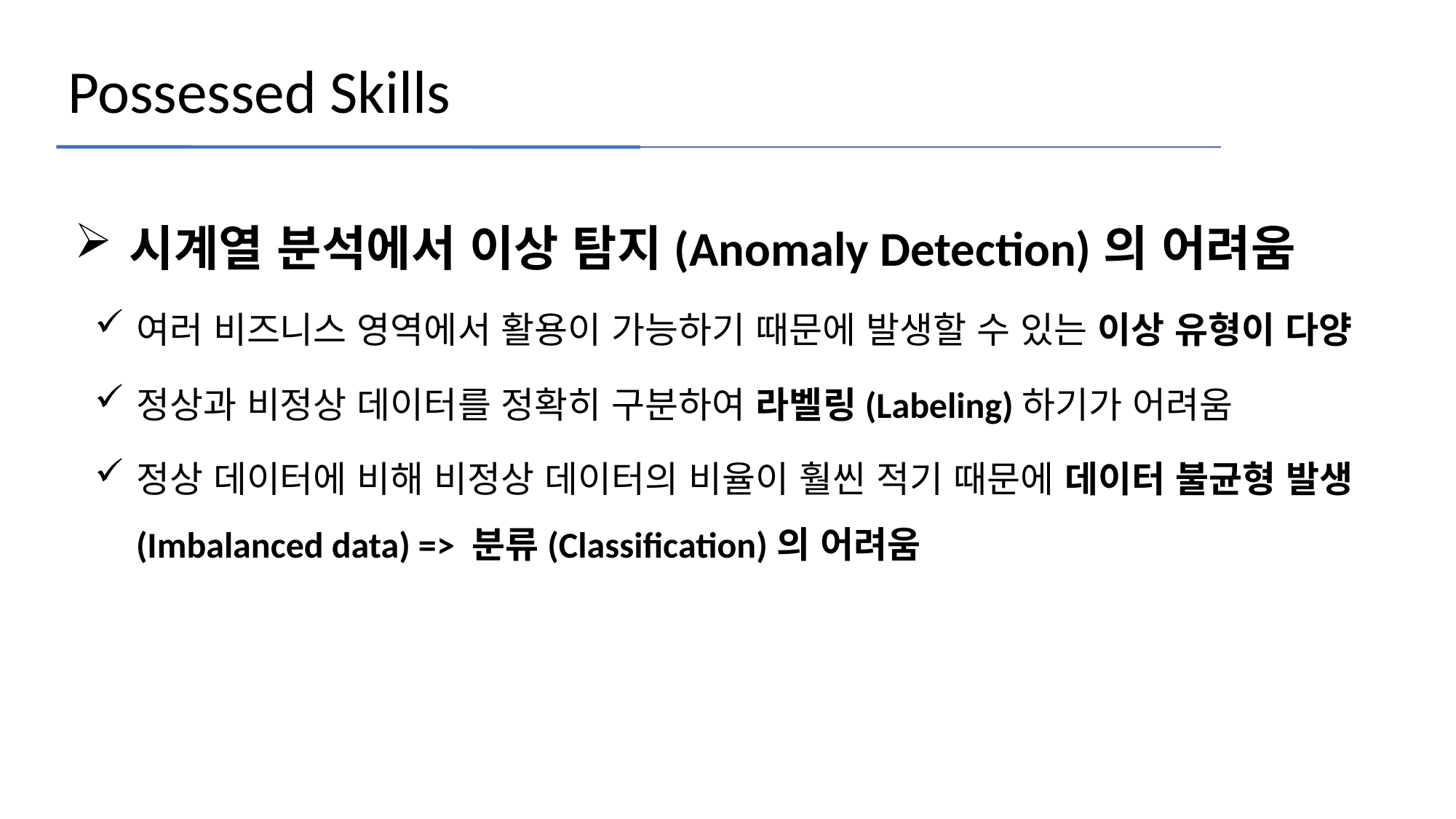

Possessed Skills
시계열 분석에서 이상 탐지(Anomaly Detection)의 어려움
여러 비즈니스 영역에서 활용이 가능하기 때문에 발생할 수 있는 이상 유형이 다양
정상과 비정상 데이터를 정확히 구분하여 라벨링(Labeling)하기가 어려움
정상 데이터에 비해 비정상 데이터의 비율이 훨씬 적기 때문에 데이터 불균형 발생(Imbalanced data) => 분류(Classification)의 어려움